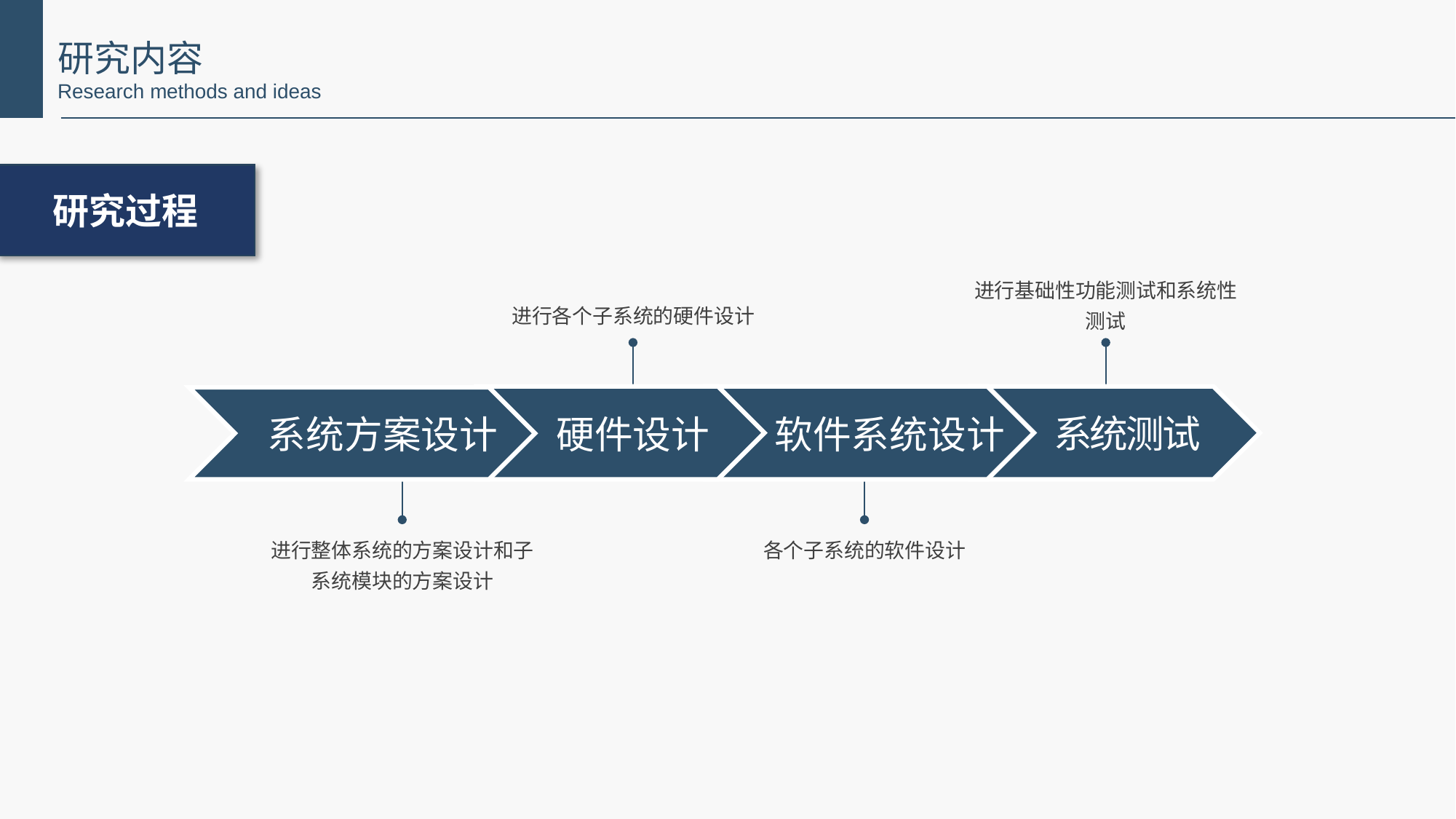

研究内容
Research methods and ideas
研究过程
进行基础性功能测试和系统性测试
进行各个子系统的硬件设计

系统测试
系统方案设计
硬件设计
软件系统设计
进行整体系统的方案设计和子系统模块的方案设计
各个子系统的软件设计